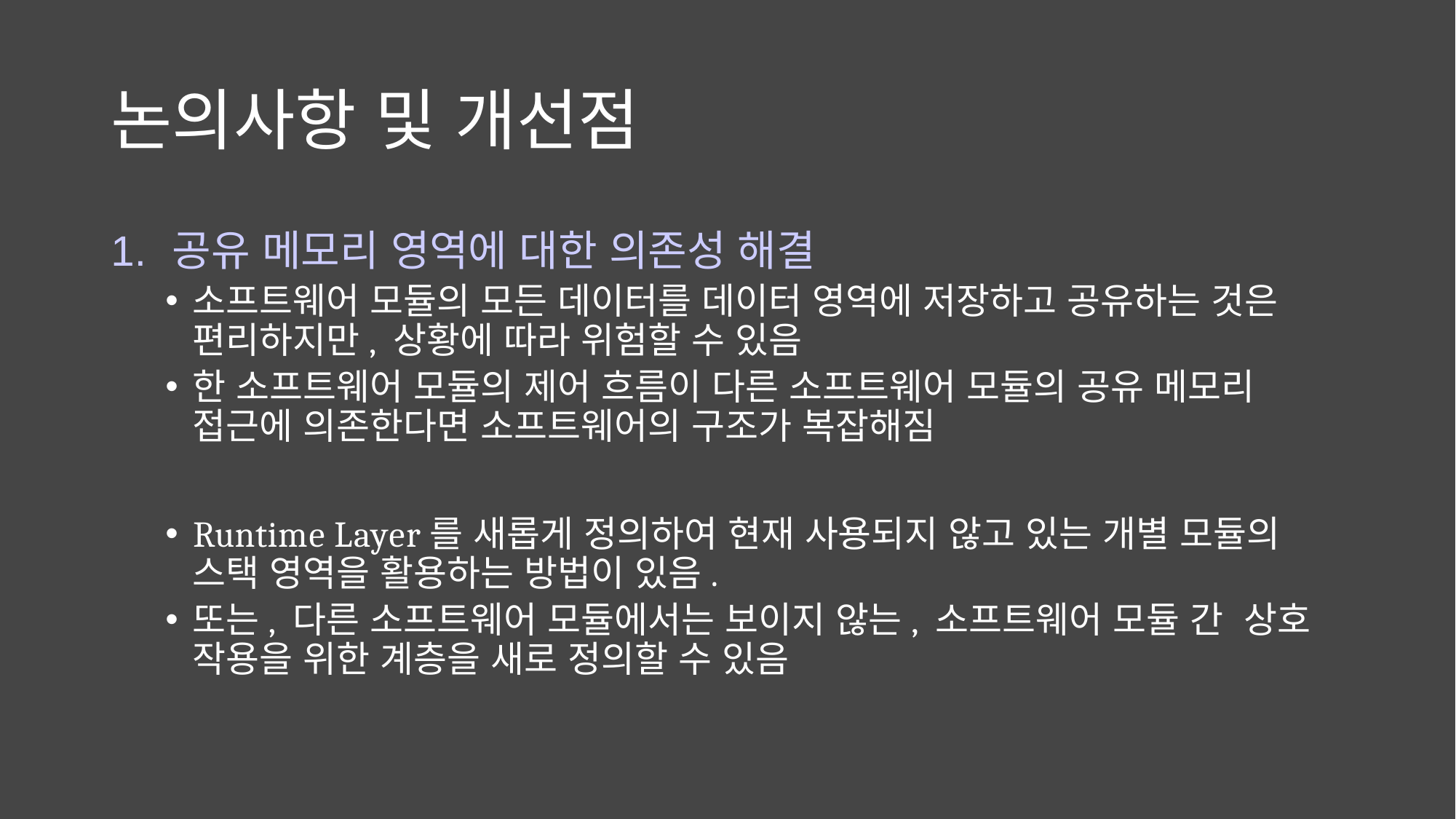

# 논의사항 및 개선점
공유 메모리 영역에 대한 의존성 해결
소프트웨어 모듈의 모든 데이터를 데이터 영역에 저장하고 공유하는 것은 편리하지만, 상황에 따라 위험할 수 있음
한 소프트웨어 모듈의 제어 흐름이 다른 소프트웨어 모듈의 공유 메모리 접근에 의존한다면 소프트웨어의 구조가 복잡해짐

Runtime Layer를 새롭게 정의하여 현재 사용되지 않고 있는 개별 모듈의 스택 영역을 활용하는 방법이 있음.
또는, 다른 소프트웨어 모듈에서는 보이지 않는, 소프트웨어 모듈 간  상호 작용을 위한 계층을 새로 정의할 수 있음